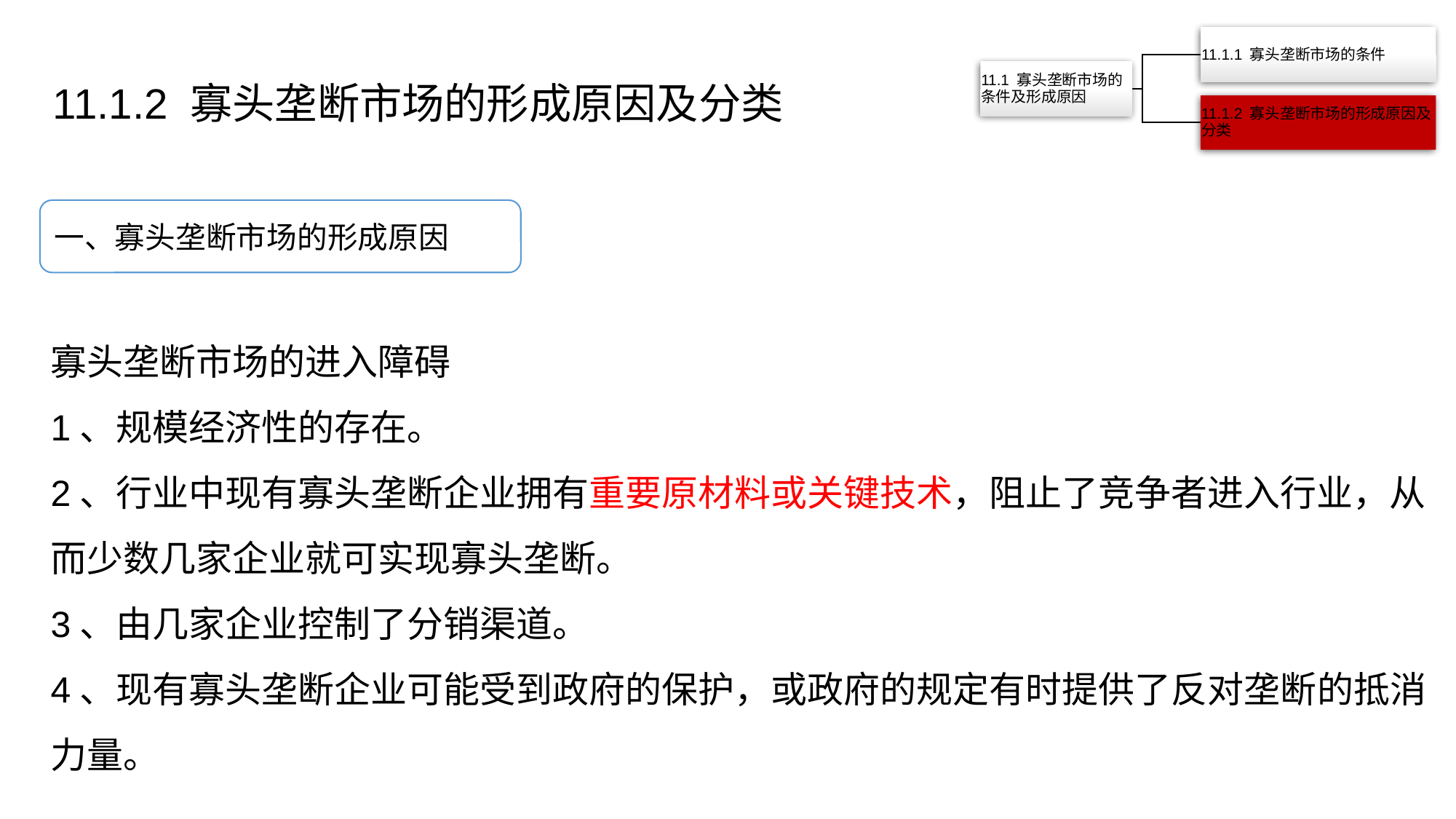

11.1 寡头垄断市场的条件及形成原因
11.1.1 寡头垄断市场的条件
11.1.2 寡头垄断市场的形成原因及分类
11.1.2 寡头垄断市场的形成原因及分类
一、寡头垄断市场的形成原因
寡头垄断市场的进入障碍
1、规模经济性的存在。
2、行业中现有寡头垄断企业拥有重要原材料或关键技术，阻止了竞争者进入行业，从而少数几家企业就可实现寡头垄断。
3、由几家企业控制了分销渠道。
4、现有寡头垄断企业可能受到政府的保护，或政府的规定有时提供了反对垄断的抵消力量。